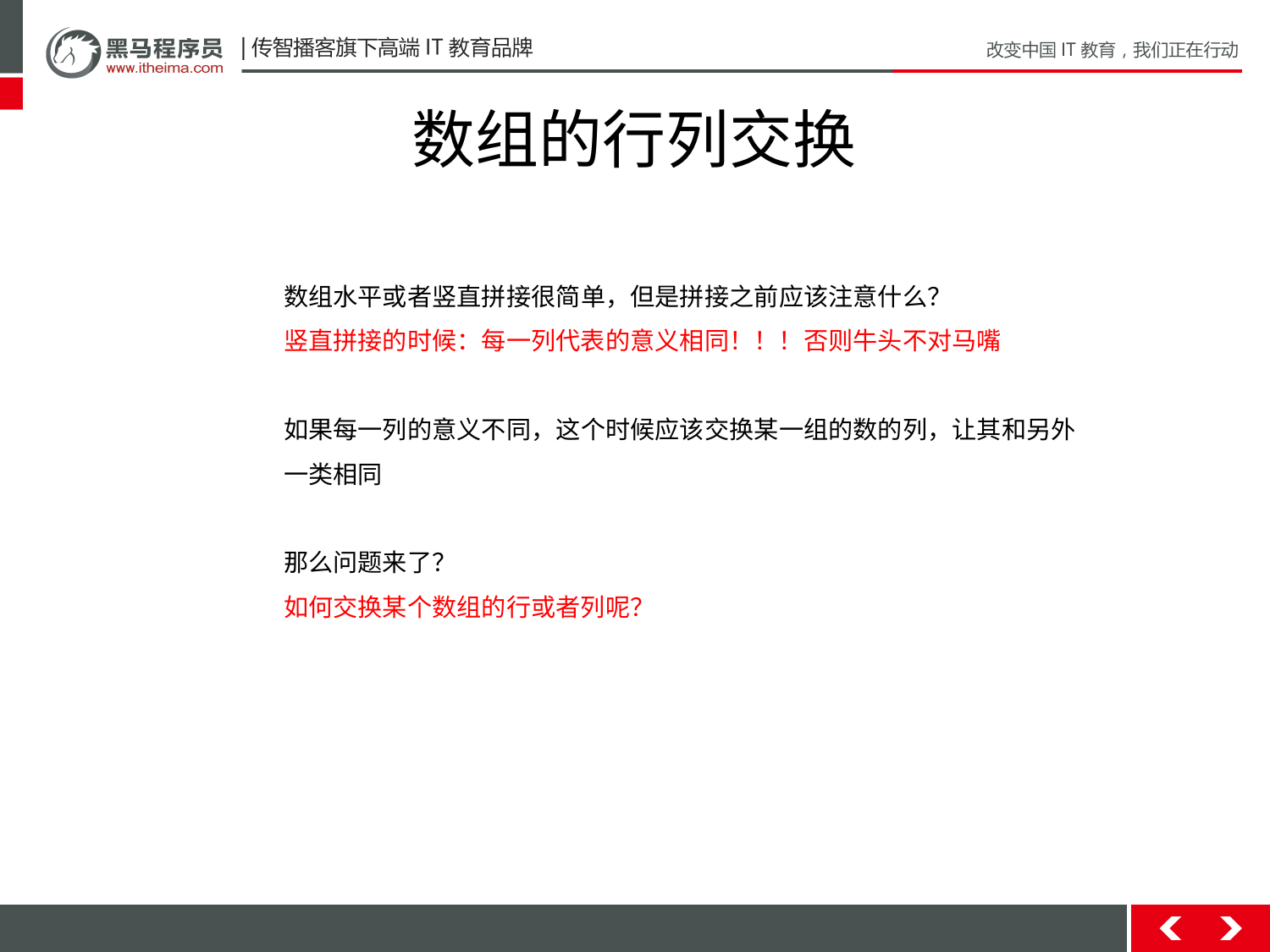

# 数组的行列交换
数组水平或者竖直拼接很简单，但是拼接之前应该注意什么？
竖直拼接的时候：每一列代表的意义相同！！！否则牛头不对马嘴

如果每一列的意义不同，这个时候应该交换某一组的数的列，让其和另外一类相同

那么问题来了？
如何交换某个数组的行或者列呢？